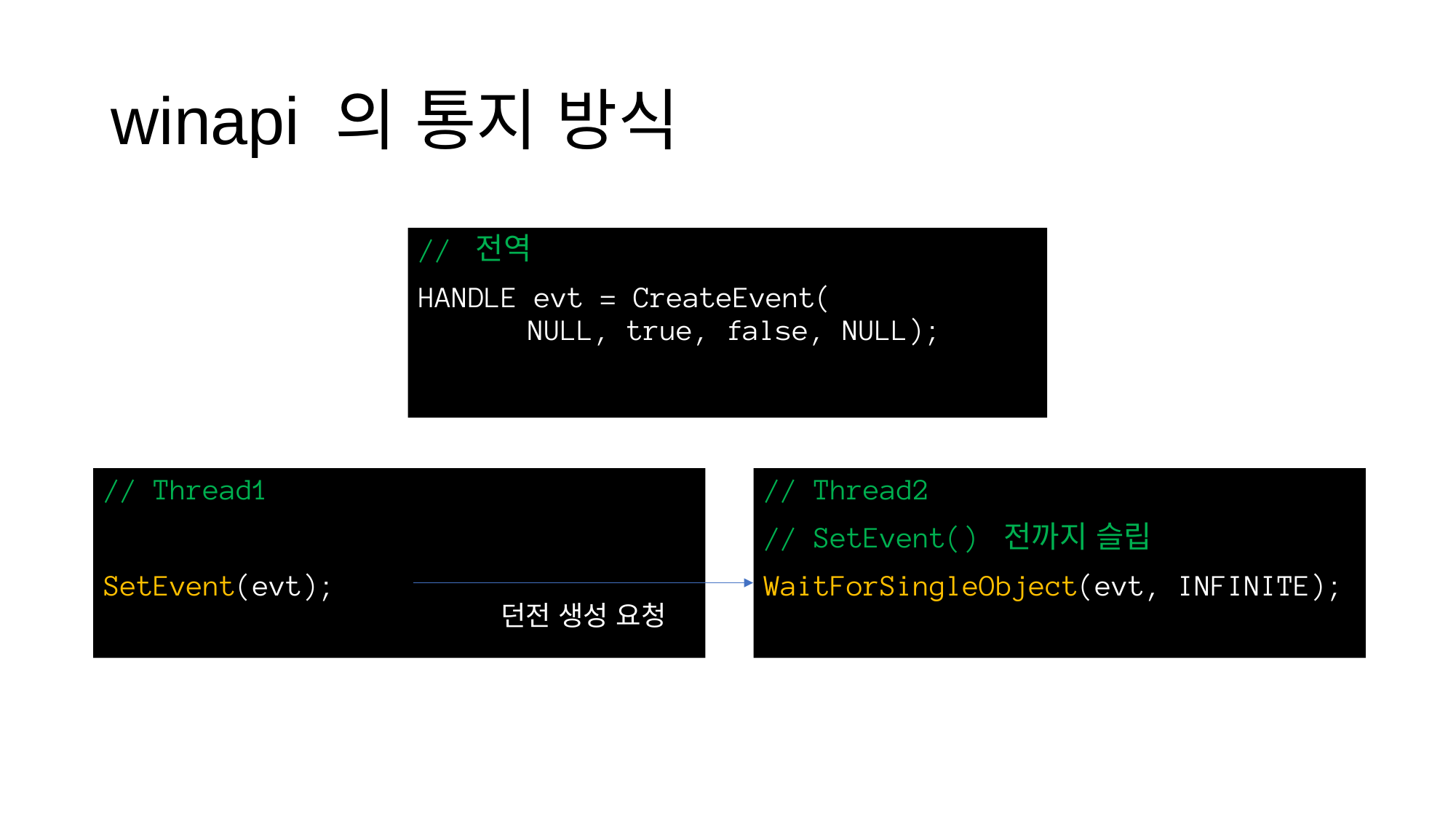

# winapi 의 통지 방식
// 전역
HANDLE evt = CreateEvent(
	NULL, true, false, NULL);
// Thread1

SetEvent(evt);
// Thread2
// SetEvent() 전까지 슬립
WaitForSingleObject(evt, INFINITE);
던전 생성 요청